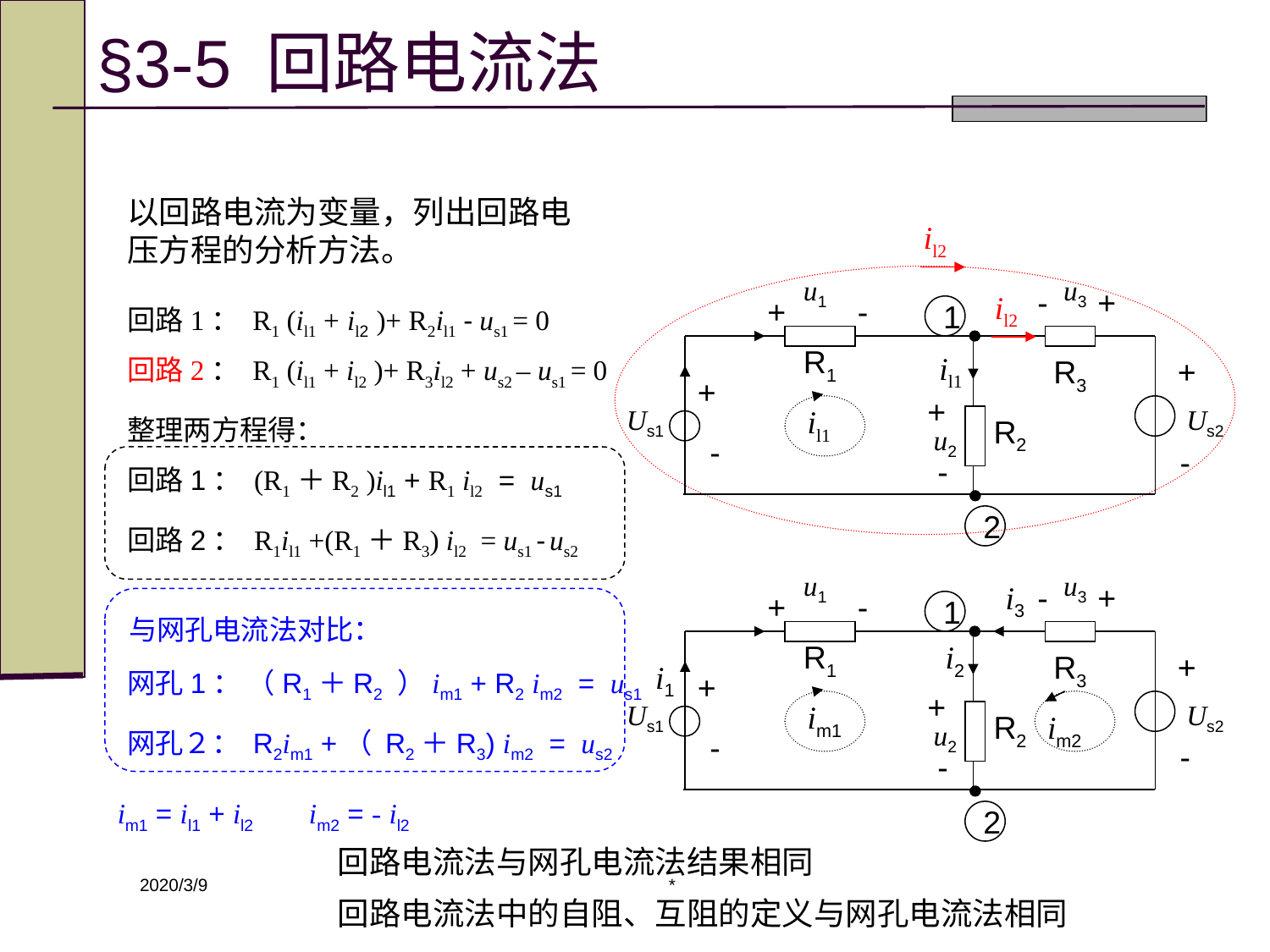

# §3-5 回路电流法
以回路电流为变量，列出回路电压方程的分析方法。
il2

u1
u3

-
+
il2
+
-
1
回路1： R1 (il1 + il2 )+ R2il1 - us1 = 0

R1

il1
R3
+
回路2： R1 (il1 + il2 )+ R3il2 + us2 – us1 = 0

+

+

Us1

il1

Us2
R2

整理两方程得：

u2
-
-
-

回路1： (R1＋R2 )il1 + R1 il2  =  us1

2
回路2： R1il1 +(R1＋R3) il2  = us1 - us2
u1
u3
-
+
i3
+
-
1

R1
i2
R3
+

i1
+

+

Us1

im1

Us2
R2

im2

u2
-
-
-

2

与网孔电流法对比：
网孔1： （R1＋R2 ）im1 + R2 im2  =  us1
网孔２： R2im1 +（ R2＋R3) im2  =  us2
im1 = il1 + il2        im2 = - il2
回路电流法与网孔电流法结果相同
*
2020/3/9
回路电流法中的自阻、互阻的定义与网孔电流法相同